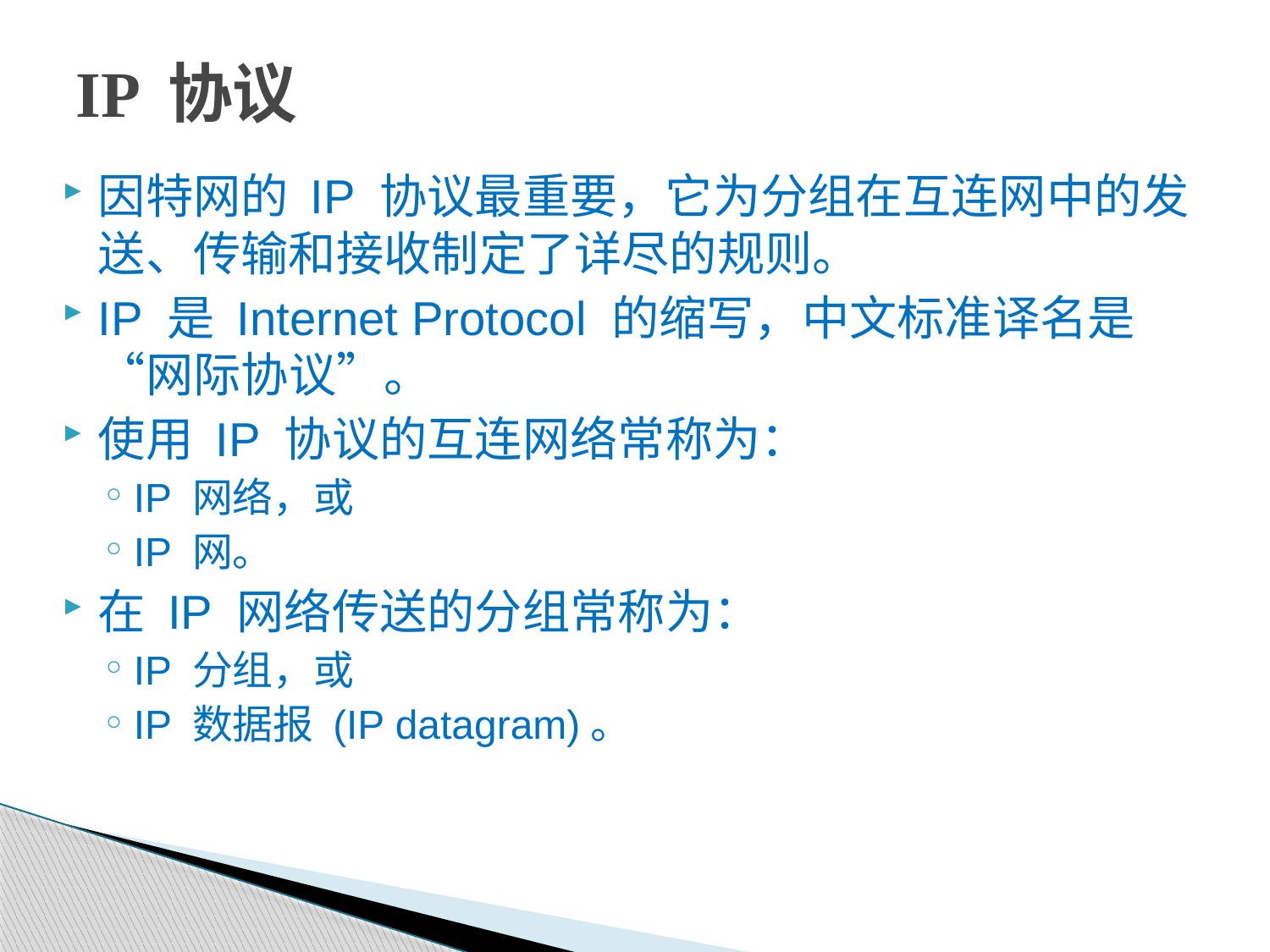

# IP 协议
因特网的 IP 协议最重要，它为分组在互连网中的发送、传输和接收制定了详尽的规则。
IP 是 Internet Protocol 的缩写，中文标准译名是“网际协议”。
使用 IP 协议的互连网络常称为：
IP 网络，或
IP 网。
在 IP 网络传送的分组常称为：
IP 分组，或
IP 数据报 (IP datagram)。